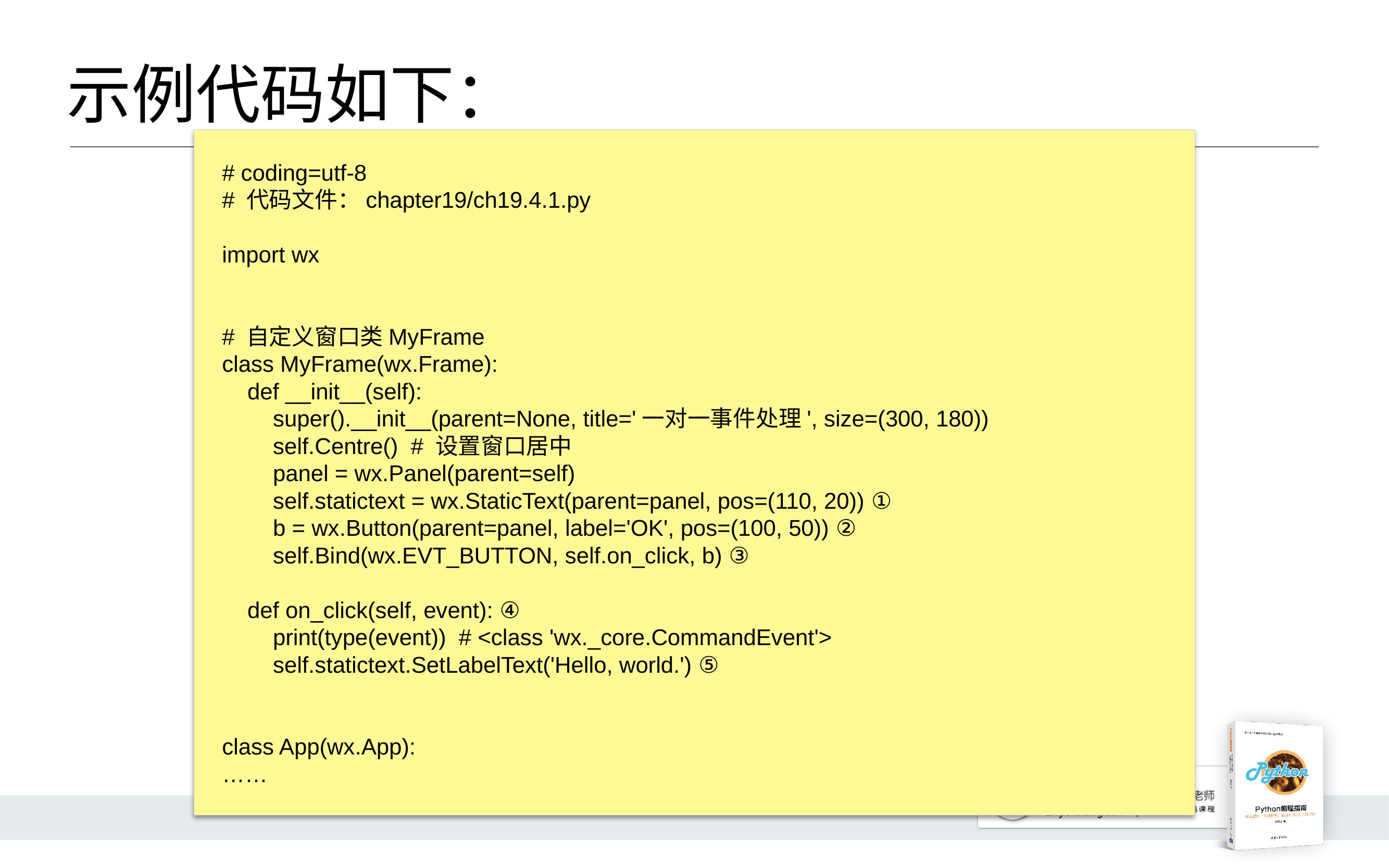

# 示例代码如下：
# coding=utf-8
# 代码文件：chapter19/ch19.4.1.py

import wx

# 自定义窗口类MyFrame
class MyFrame(wx.Frame):
    def __init__(self):
        super().__init__(parent=None, title='一对一事件处理', size=(300, 180))
        self.Centre()  # 设置窗口居中
        panel = wx.Panel(parent=self)
        self.statictext = wx.StaticText(parent=panel, pos=(110, 20)) ①
        b = wx.Button(parent=panel, label='OK', pos=(100, 50)) ②
        self.Bind(wx.EVT_BUTTON, self.on_click, b) ③

    def on_click(self, event): ④
        print(type(event))  # <class 'wx._core.CommandEvent'>
        self.statictext.SetLabelText('Hello, world.') ⑤

class App(wx.App):
……